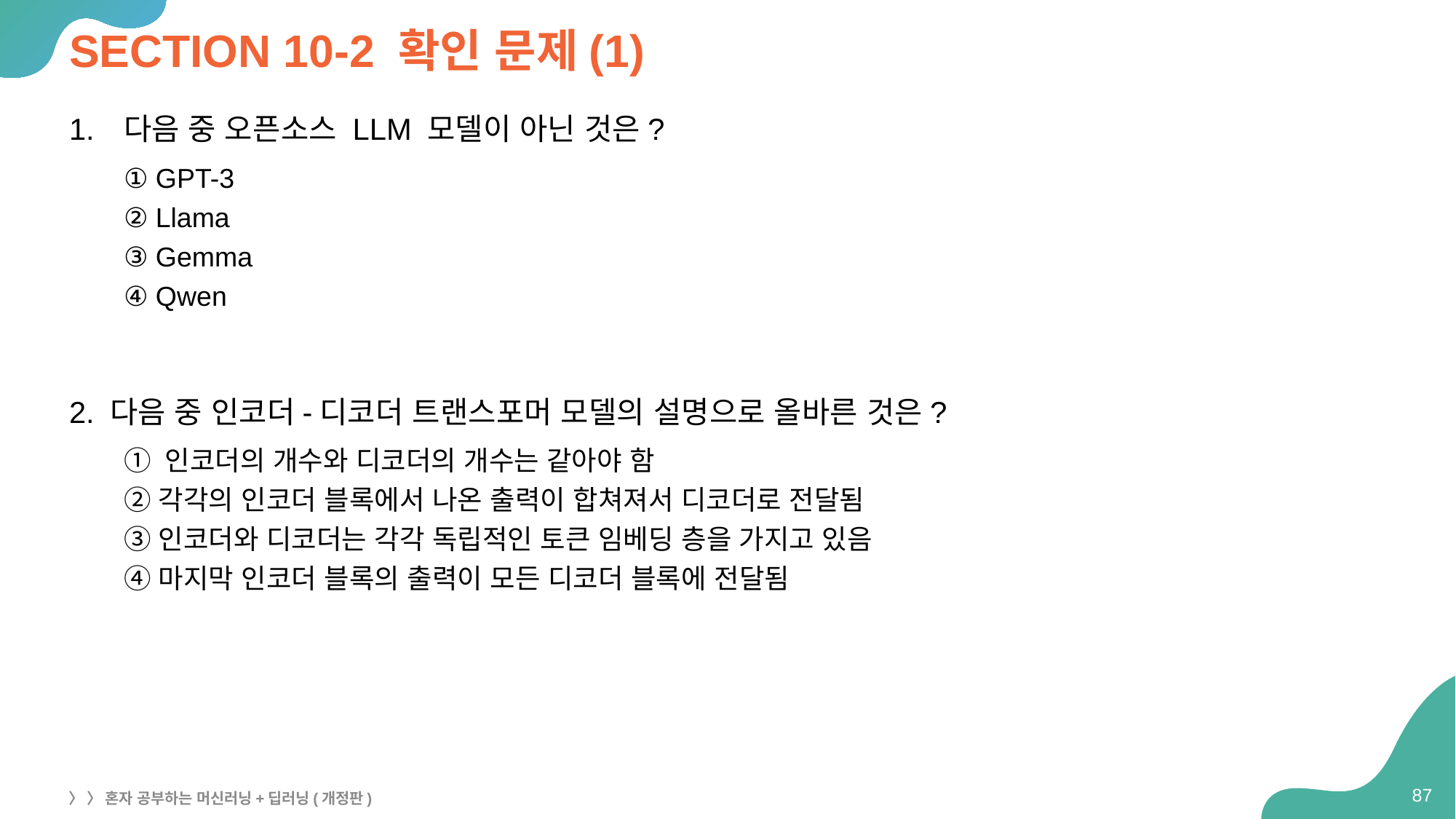

# SECTION 10-2 확인 문제(1)
다음 중 오픈소스 LLM 모델이 아닌 것은?
① GPT-3
② Llama
③ Gemma
④ Qwen

다음 중 인코더-디코더 트랜스포머 모델의 설명으로 올바른 것은?
① 인코더의 개수와 디코더의 개수는 같아야 함
② 각각의 인코더 블록에서 나온 출력이 합쳐져서 디코더로 전달됨
③ 인코더와 디코더는 각각 독립적인 토큰 임베딩 층을 가지고 있음
④ 마지막 인코더 블록의 출력이 모든 디코더 블록에 전달됨

87
〉 〉 혼자 공부하는 머신러닝+딥러닝(개정판)